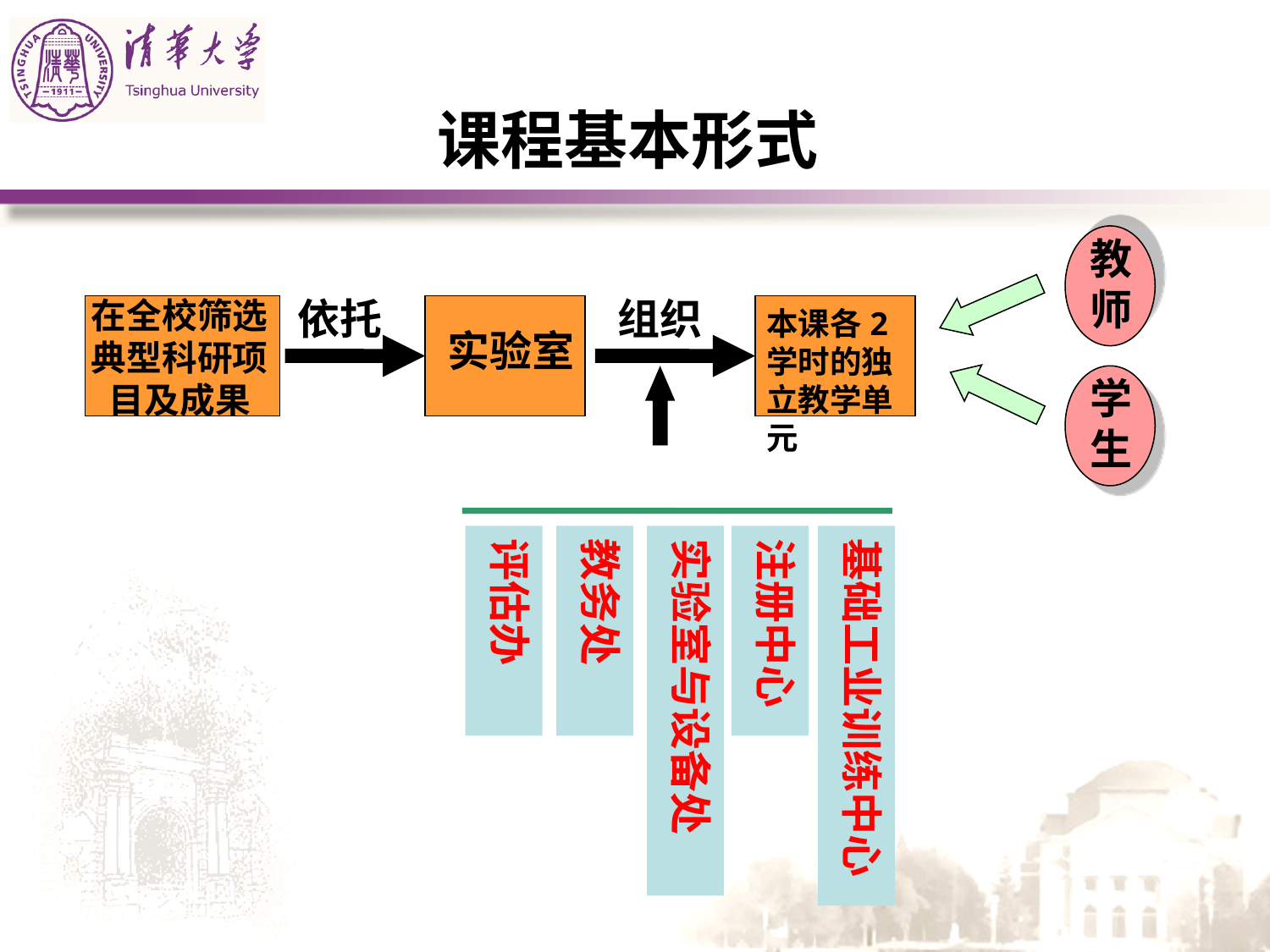

# 课程基本形式

教
师
依托
组织

在全校筛选典型科研项目及成果

本课各2学时的独立教学单元
实验室

学
生

评估办
教务处
实验室与设备处
注册中心
基础工业训练中心